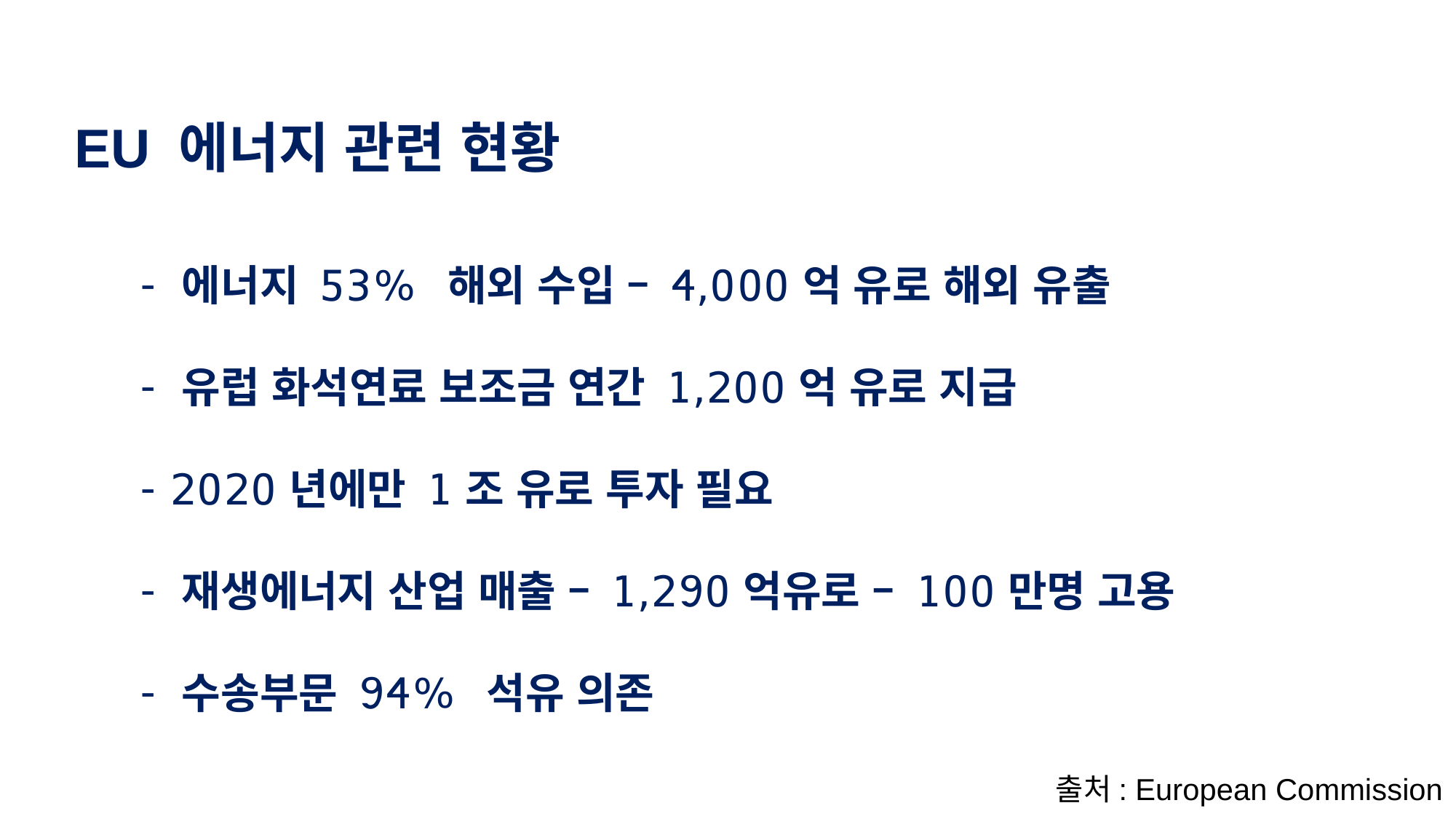

EU 에너지 관련 현황

- 에너지 53% 해외 수입 – 4,000억 유로 해외 유출

- 유럽 화석연료 보조금 연간 1,200억 유로 지급

- 2020년에만 1조 유로 투자 필요

- 재생에너지 산업 매출 – 1,290억유로 – 100만명 고용

- 수송부문 94% 석유 의존
출처: European Commission